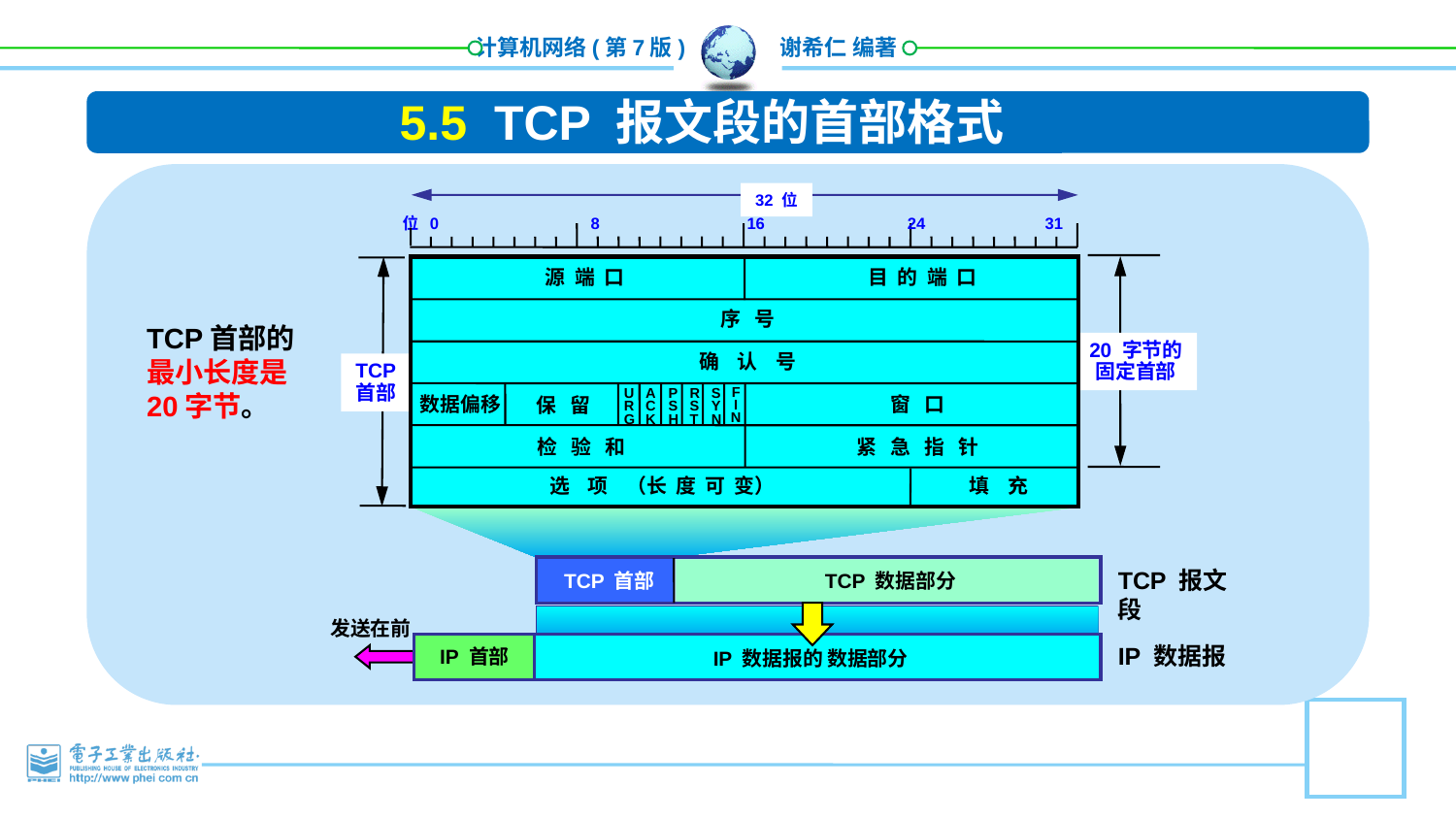

5.5  TCP 报文段的首部格式

32 位

位  0                                 8                                16                               24                          31

源  端  口
目  的  端  口

序   号
TCP首部的最小长度是20字节。
20 字节的
固定首部

确    认    号
TCP
首部
F
I
N
U
R
G
A
C
K
P
S
H
R
S
T
S
Y
N

窗   口
数据偏移
保   留

检   验   和
紧   急   指   针
选    项    （长  度  可  变）
填    充

TCP 报文段

TCP 首部
TCP 数据部分

发送在前

IP 数据报
IP 首部
IP 数据报的 数据部分